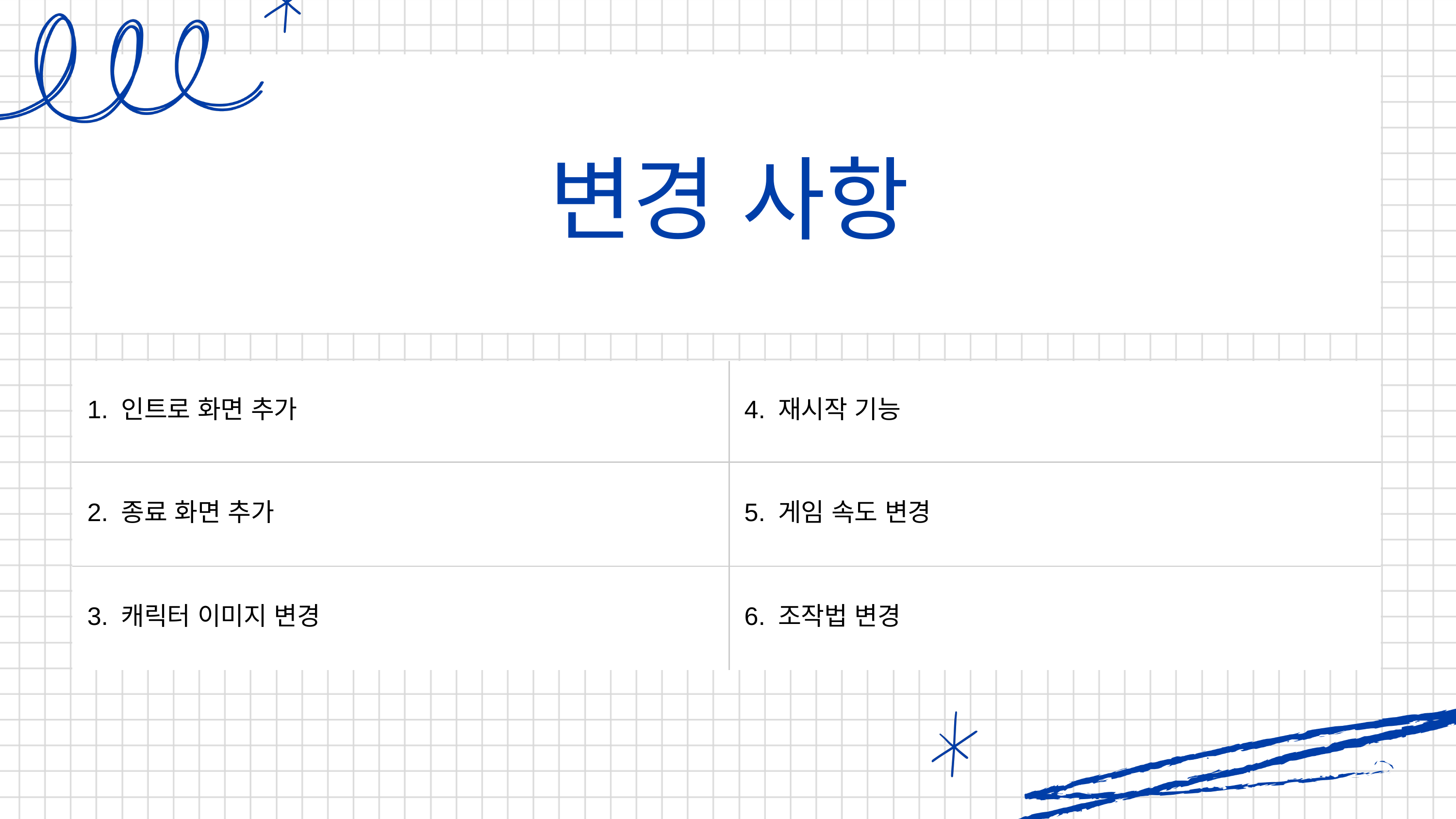

변경 사항
| 1. 인트로 화면 추가 | 4. 재시작 기능 |
| --- | --- |
| 2. 종료 화면 추가 | 5. 게임 속도 변경 |
| 3. 캐릭터 이미지 변경 | 6. 조작법 변경 |